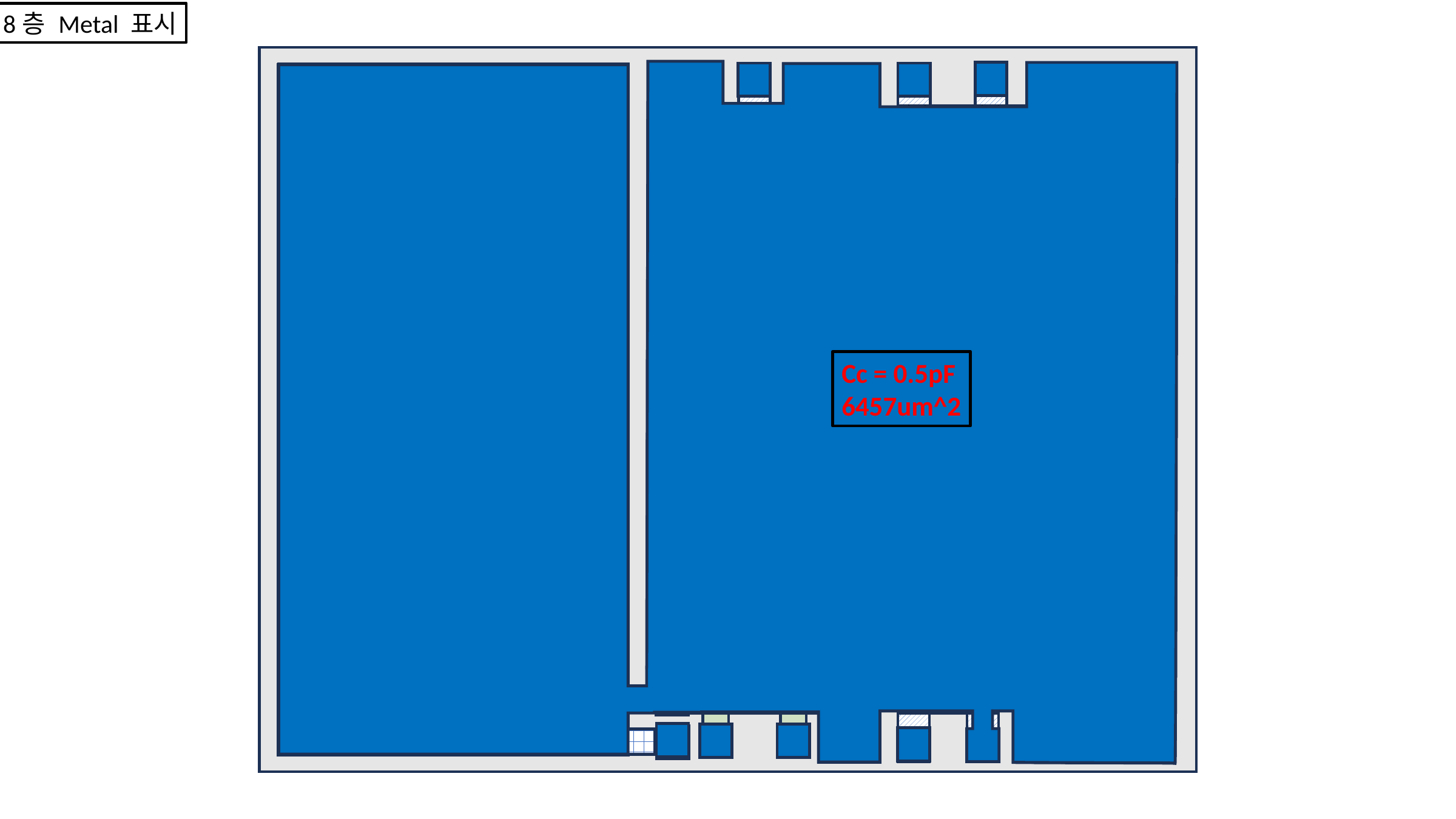

8층 Metal 표시

Cc = 0.5pF
6457um^2